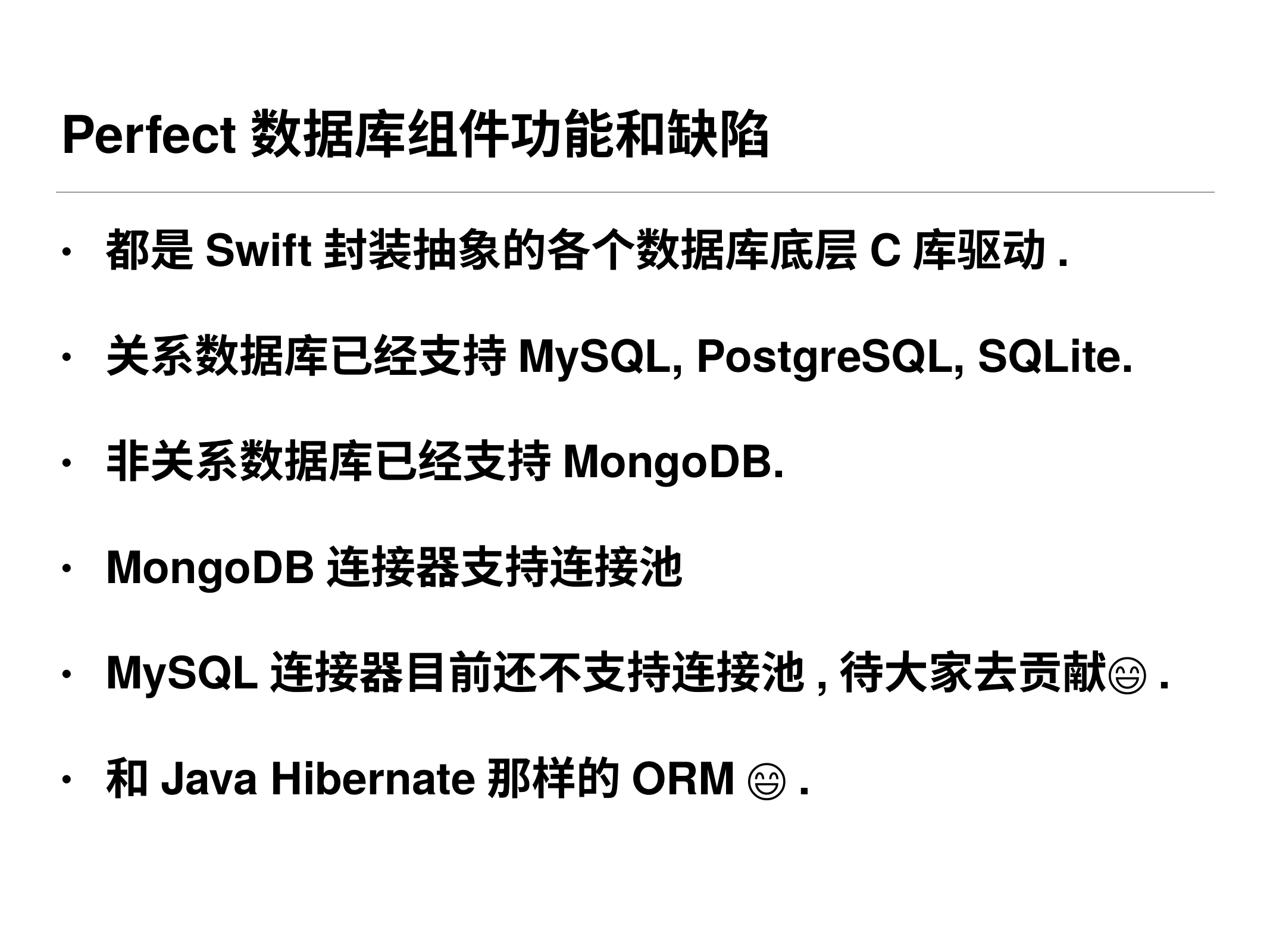

# Perfect数据库组件功能和缺陷
都是Swift封装抽象的各个数据库底层C库驱动.
关系数据库已经支持MySQL, PostgreSQL, SQLite.
非关系数据库已经支持MongoDB.
MongoDB连接器支持连接池
MySQL连接器目前还不支持连接池,待大家去贡献😄.
和Java Hibernate那样的ORM框架一样待大家贡献😄.